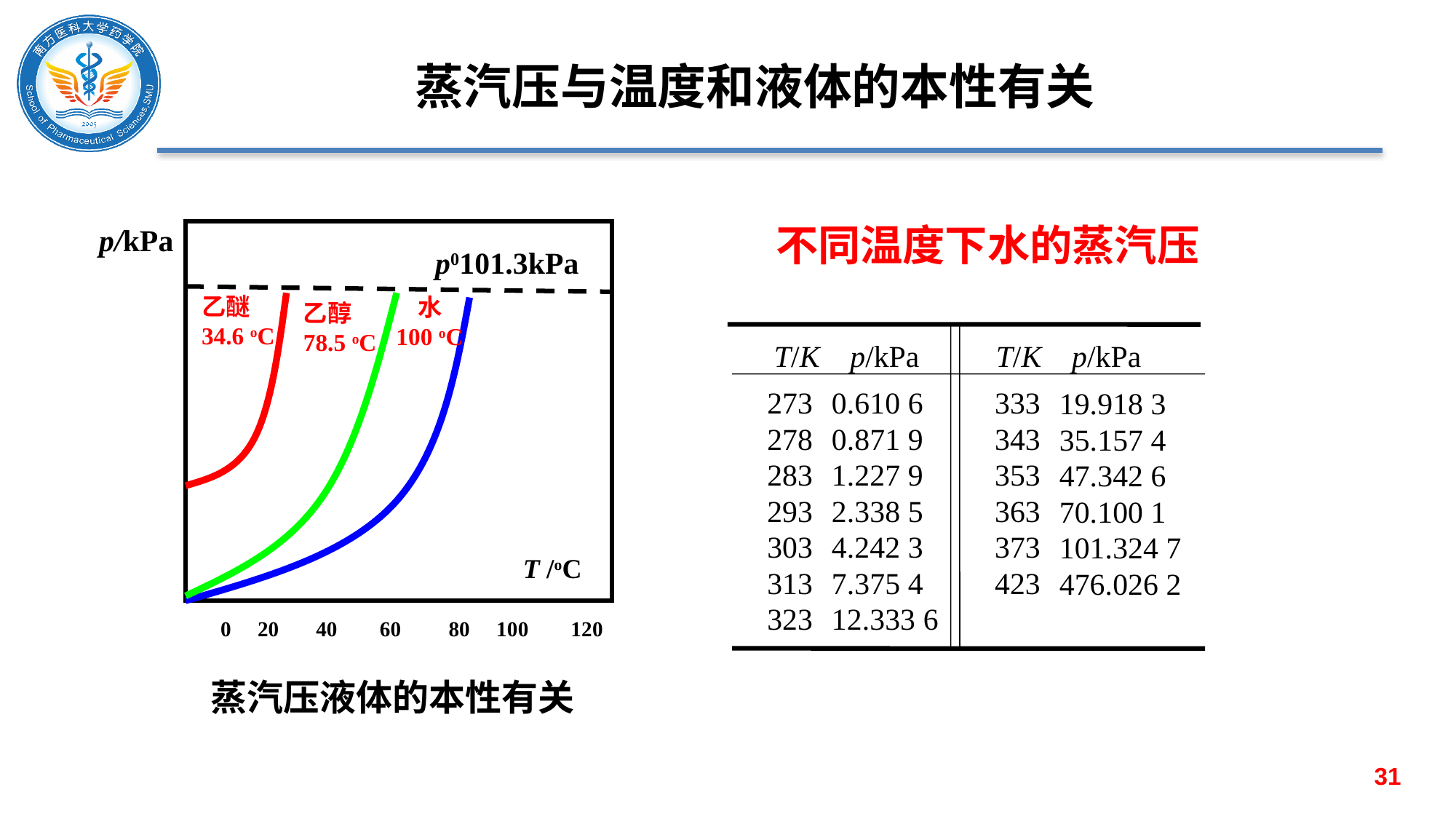

# 蒸汽压与温度和液体的本性有关
不同温度下水的蒸汽压

T/K    p/kPa          T/K    p/kPa

273
278
283
293
303
313
323
0.610 6
0.871 9
1.227 9
2.338 5
4.242 3
7.375 4
12.333 6
333
343
353
363
373
423
19.918 3
35.157 4
47.342 6
70.100 1
101.324 7
476.026 2

p/kPa

p0101.3kPa
乙醚
34.6 oC
   水
100 oC

乙醇
78.5 oC

T /oC
0     20       40        60         80     100        120
蒸汽压液体的本性有关
31